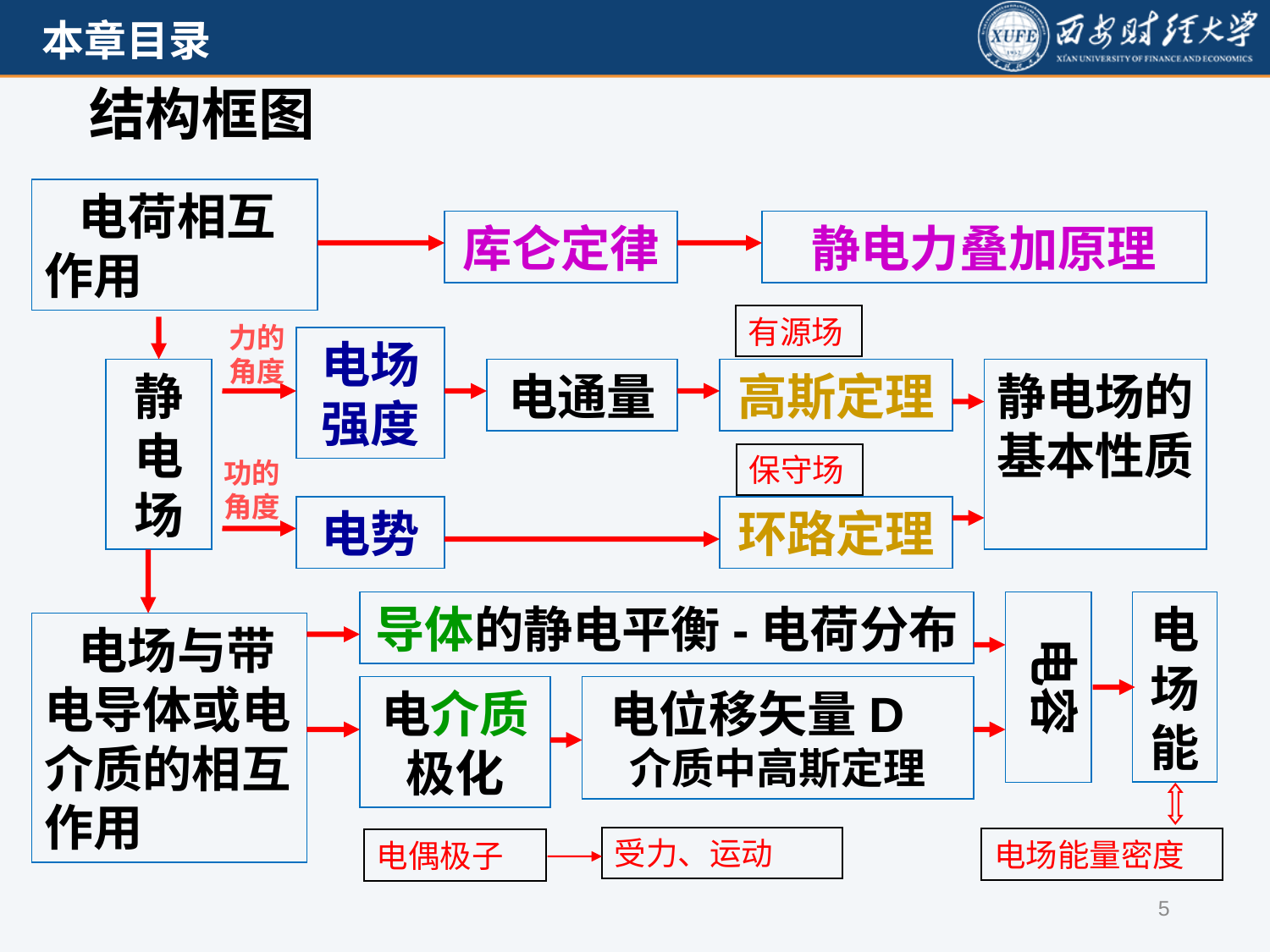

结构框图
  电荷相互 作用
库仑定律
静电力叠加原理

力的角度

电场强度
静电场
电通量
高斯定理
静电场的基本性质

电势
环路定理

导体的静电平衡-电荷分布
电容
电场能
  电场与带电导体或电介质的相互作用

电介质极化
电位移矢量D    介质中高斯定理

有源场
保守场

受力、运动
电场能量密度
电偶极子

功的角度
5